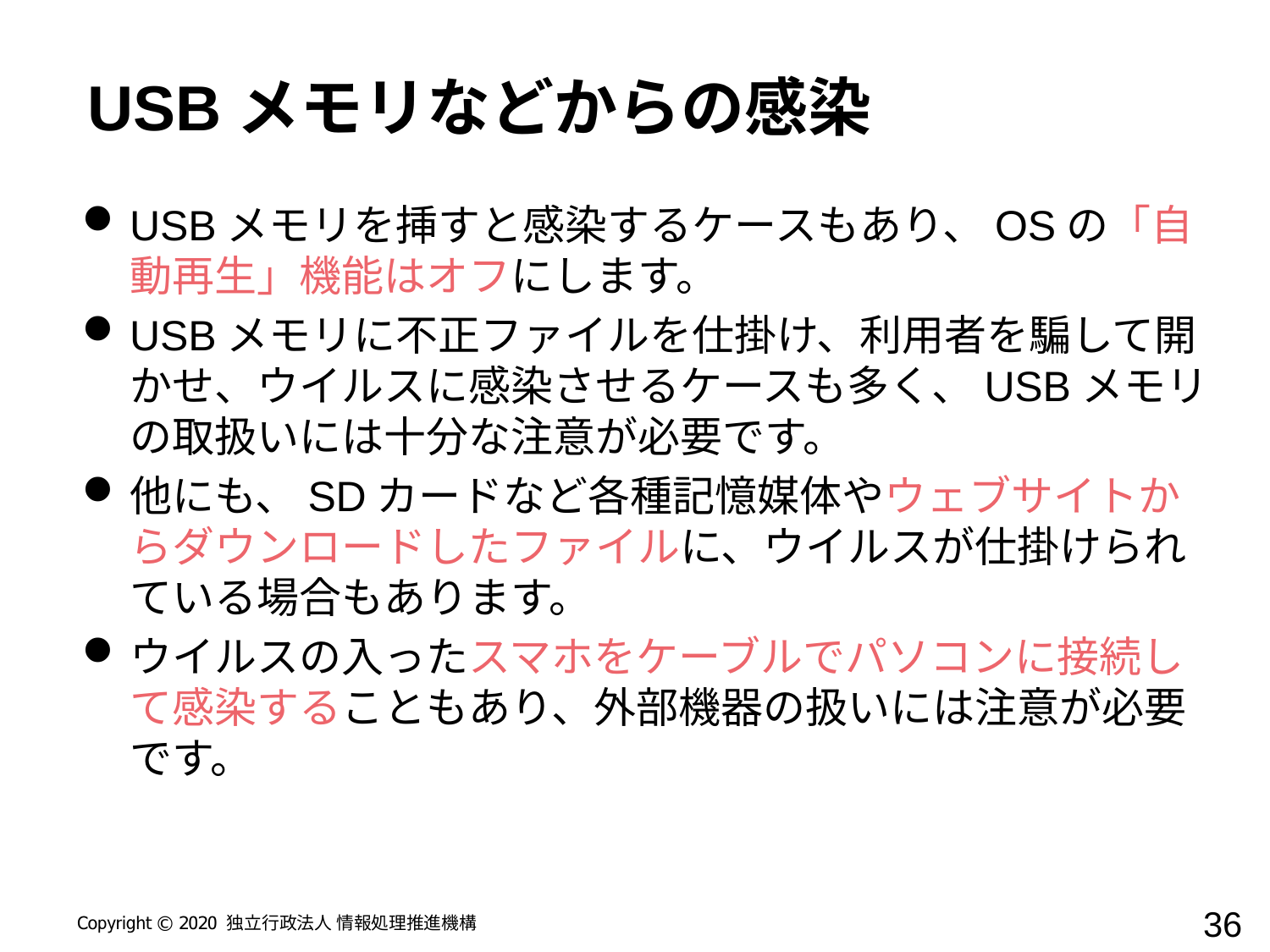

# USBメモリなどからの感染
USBメモリを挿すと感染するケースもあり、OSの「自動再生」機能はオフにします。
USBメモリに不正ファイルを仕掛け、利用者を騙して開かせ、ウイルスに感染させるケースも多く、USBメモリの取扱いには十分な注意が必要です。
他にも、SDカードなど各種記憶媒体やウェブサイトからダウンロードしたファイルに、ウイルスが仕掛けられている場合もあります。
ウイルスの入ったスマホをケーブルでパソコンに接続して感染することもあり、外部機器の扱いには注意が必要です。